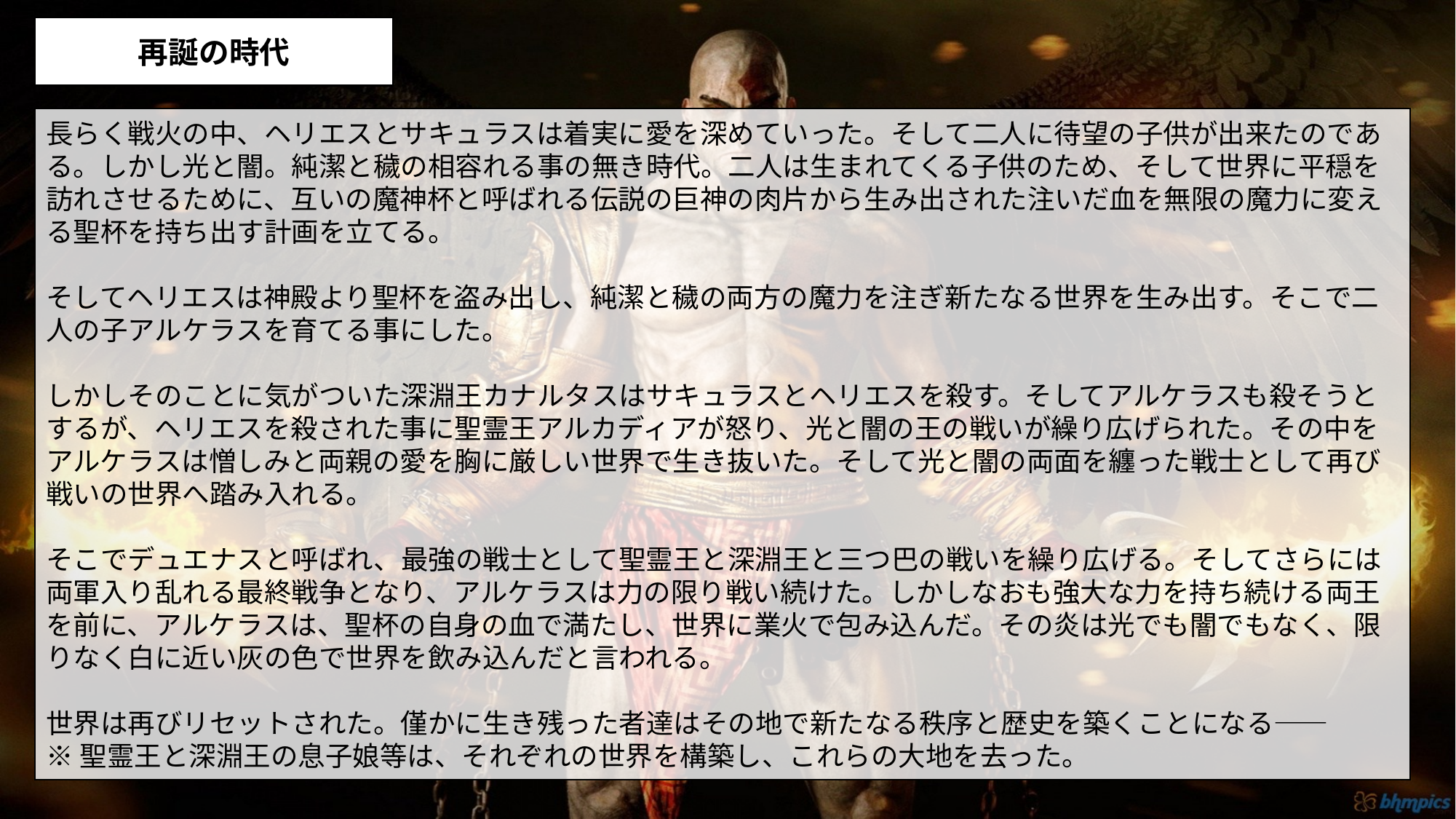

再誕の時代
長らく戦火の中、ヘリエスとサキュラスは着実に愛を深めていった。そして二人に待望の子供が出来たのである。しかし光と闇。純潔と穢の相容れる事の無き時代。二人は生まれてくる子供のため、そして世界に平穏を訪れさせるために、互いの魔神杯と呼ばれる伝説の巨神の肉片から生み出された注いだ血を無限の魔力に変える聖杯を持ち出す計画を立てる。

そしてヘリエスは神殿より聖杯を盗み出し、純潔と穢の両方の魔力を注ぎ新たなる世界を生み出す。そこで二人の子アルケラスを育てる事にした。

しかしそのことに気がついた深淵王カナルタスはサキュラスとヘリエスを殺す。そしてアルケラスも殺そうとするが、ヘリエスを殺された事に聖霊王アルカディアが怒り、光と闇の王の戦いが繰り広げられた。その中をアルケラスは憎しみと両親の愛を胸に厳しい世界で生き抜いた。そして光と闇の両面を纏った戦士として再び戦いの世界へ踏み入れる。

そこでデュエナスと呼ばれ、最強の戦士として聖霊王と深淵王と三つ巴の戦いを繰り広げる。そしてさらには両軍入り乱れる最終戦争となり、アルケラスは力の限り戦い続けた。しかしなおも強大な力を持ち続ける両王を前に、アルケラスは、聖杯の自身の血で満たし、世界に業火で包み込んだ。その炎は光でも闇でもなく、限りなく白に近い灰の色で世界を飲み込んだと言われる。

世界は再びリセットされた。僅かに生き残った者達はその地で新たなる秩序と歴史を築くことになる――
※聖霊王と深淵王の息子娘等は、それぞれの世界を構築し、これらの大地を去った。